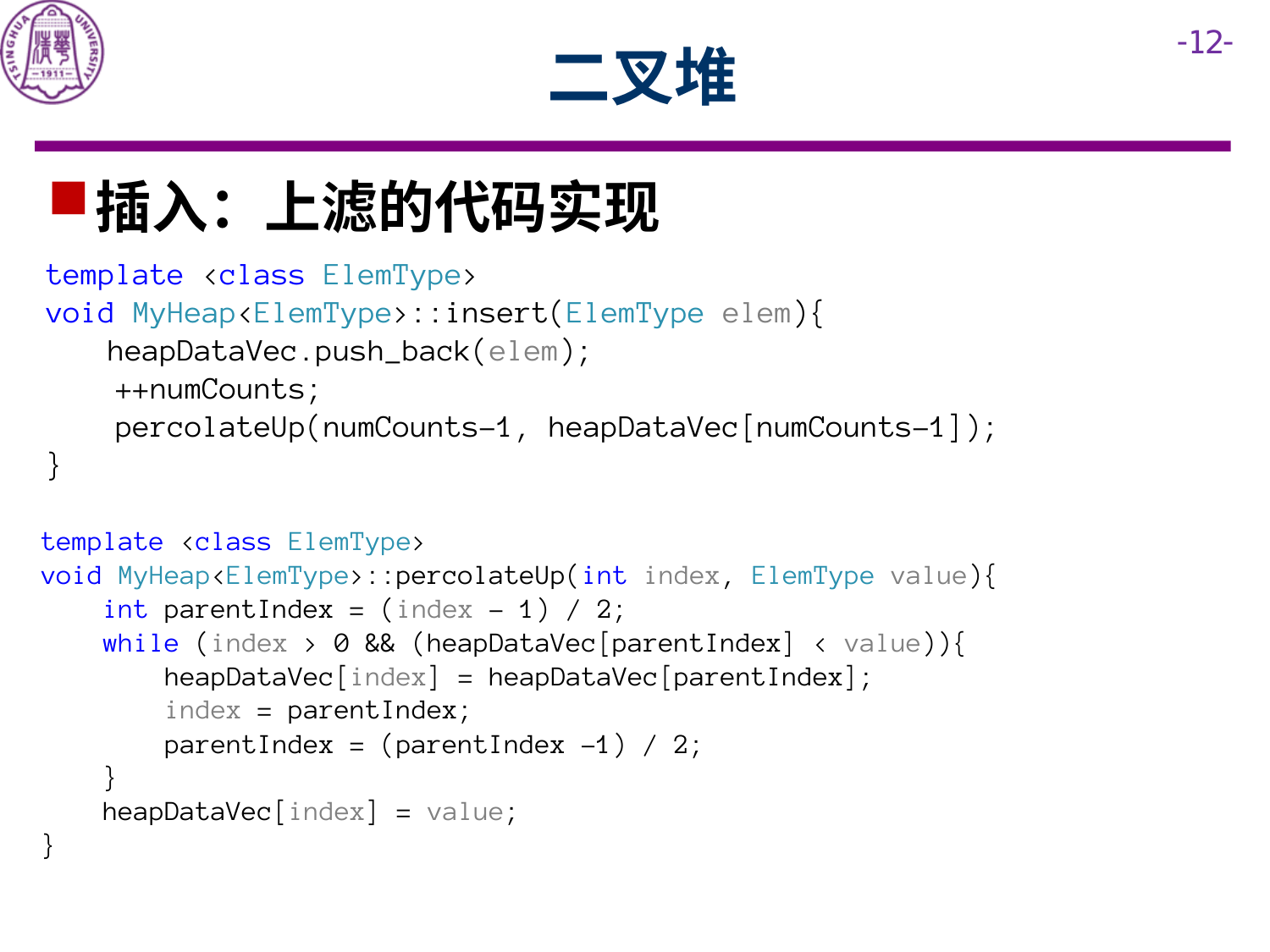

# 二叉堆
插入：上滤的代码实现
template <class ElemType>
void MyHeap<ElemType>::insert(ElemType elem){
    heapDataVec.push_back(elem);
    ++numCounts;
    percolateUp(numCounts-1, heapDataVec[numCounts-1]);
}
template <class ElemType>
void MyHeap<ElemType>::percolateUp(int index, ElemType value){
    int parentIndex = (index - 1) / 2;
    while (index > 0 && (heapDataVec[parentIndex] < value)){
        heapDataVec[index] = heapDataVec[parentIndex];
        index = parentIndex;
        parentIndex = (parentIndex -1) / 2;
    }
    heapDataVec[index] = value;
}